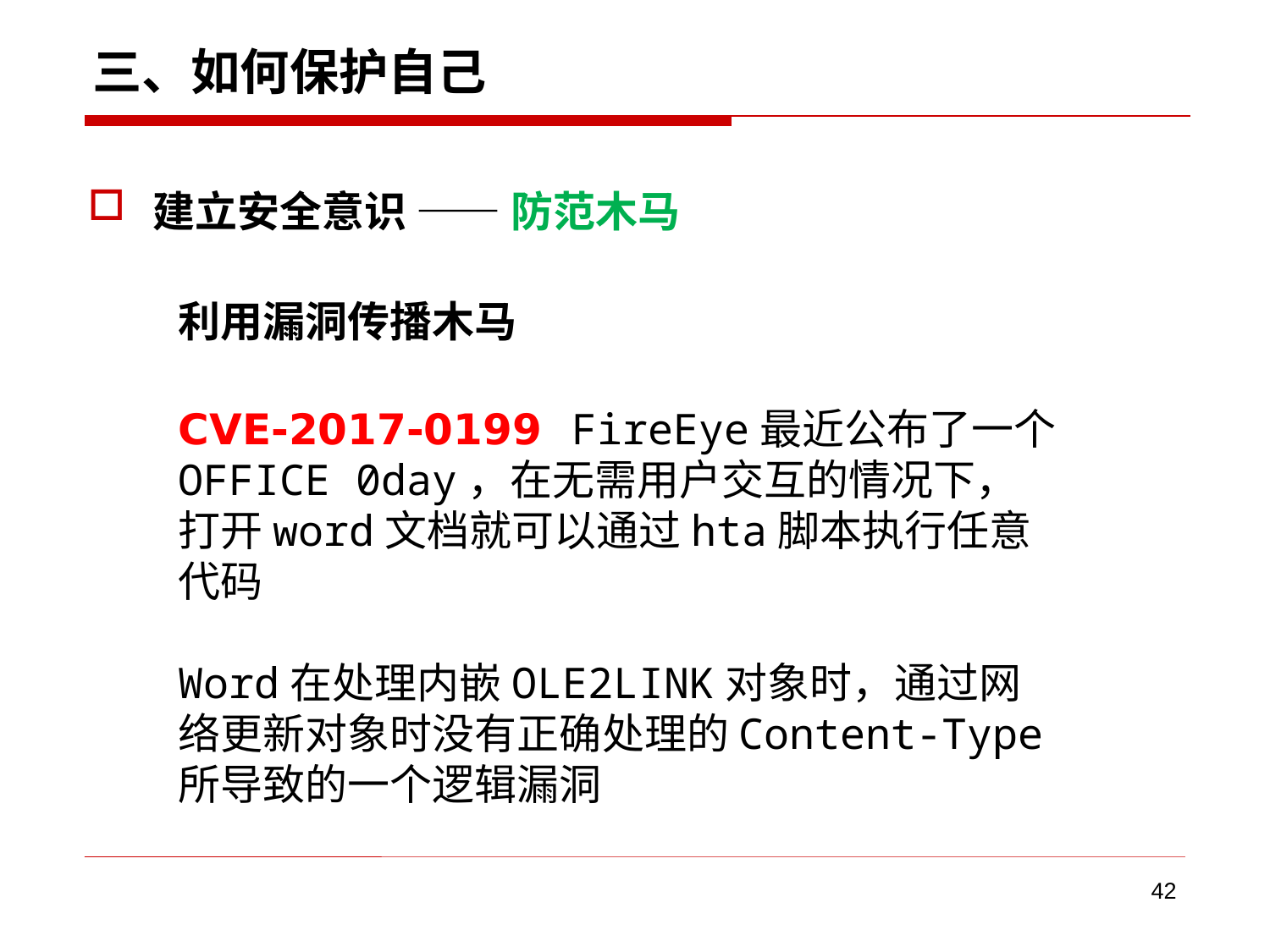

# 三、如何保护自己
建立安全意识 —— 防范木马
利用漏洞传播木马
CVE-2017-0199  FireEye最近公布了一个OFFICE 0day，在无需用户交互的情况下，打开word文档就可以通过hta脚本执行任意代码

Word在处理内嵌OLE2LINK对象时，通过网络更新对象时没有正确处理的Content-Type所导致的一个逻辑漏洞